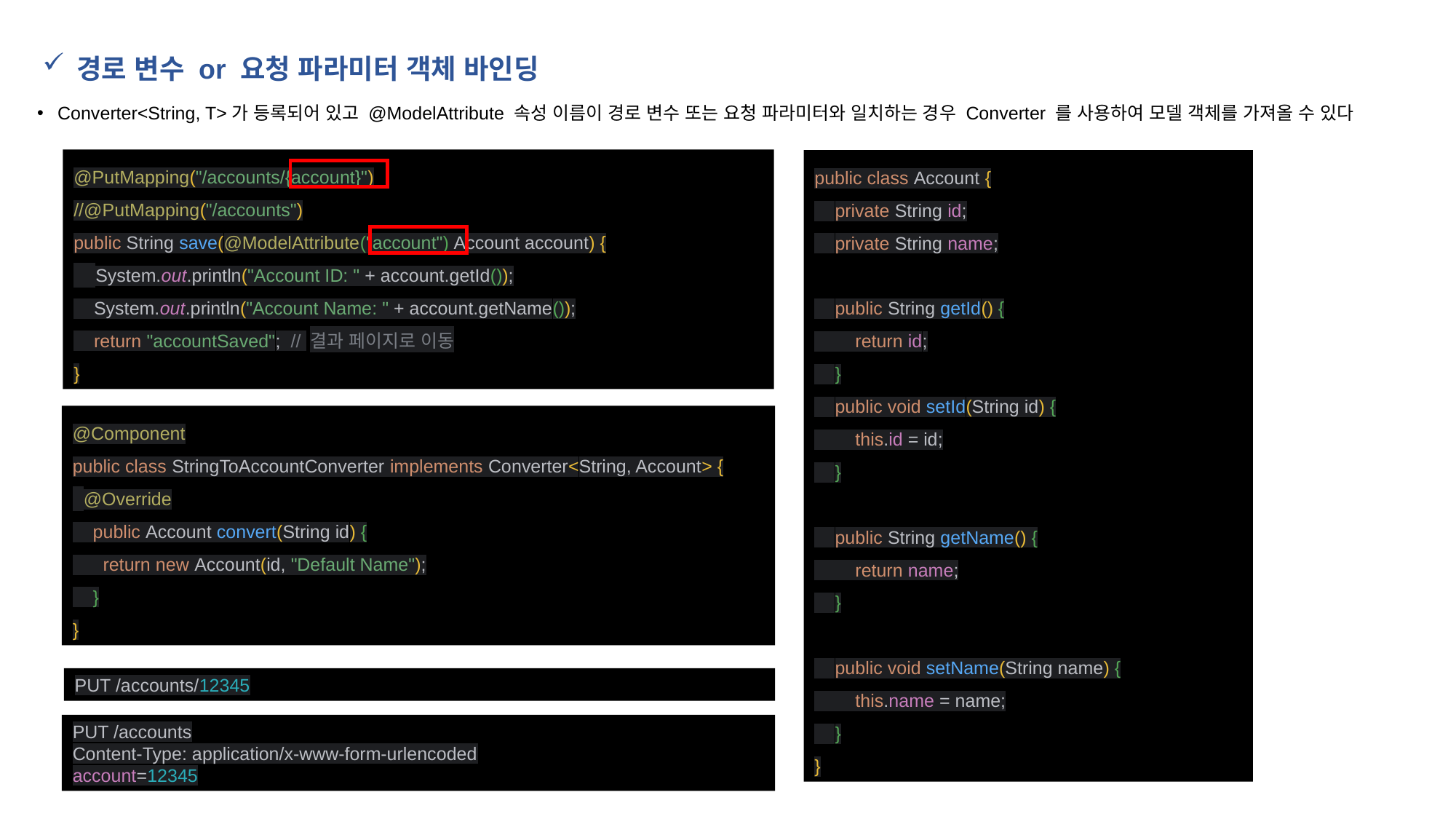

경로 변수 or 요청 파라미터 객체 바인딩
Converter<String, T>가 등록되어 있고 @ModelAttribute 속성 이름이 경로 변수 또는 요청 파라미터와 일치하는 경우 Converter 를 사용하여 모델 객체를 가져올 수 있다
@PutMapping("/accounts/{account}")
//@PutMapping("/accounts")
public String save(@ModelAttribute("account") Account account) {
  System.out.println("Account ID: " + account.getId());
    System.out.println("Account Name: " + account.getName());
    return "accountSaved";  // 결과 페이지로 이동
}
public class Account {
    private String id;
    private String name;
    public String getId() {
        return id;
    }
    public void setId(String id) {
        this.id = id;
    }
    public String getName() {
        return name;
    }
    public void setName(String name) {
        this.name = name;
    }
}

@Component
public class StringToAccountConverter implements Converter<String, Account> {
 @Override
    public Account convert(String id) {
      return new Account(id, "Default Name");
    }
}
PUT /accounts/12345
PUT /accounts
Content-Type: application/x-www-form-urlencoded
account=12345